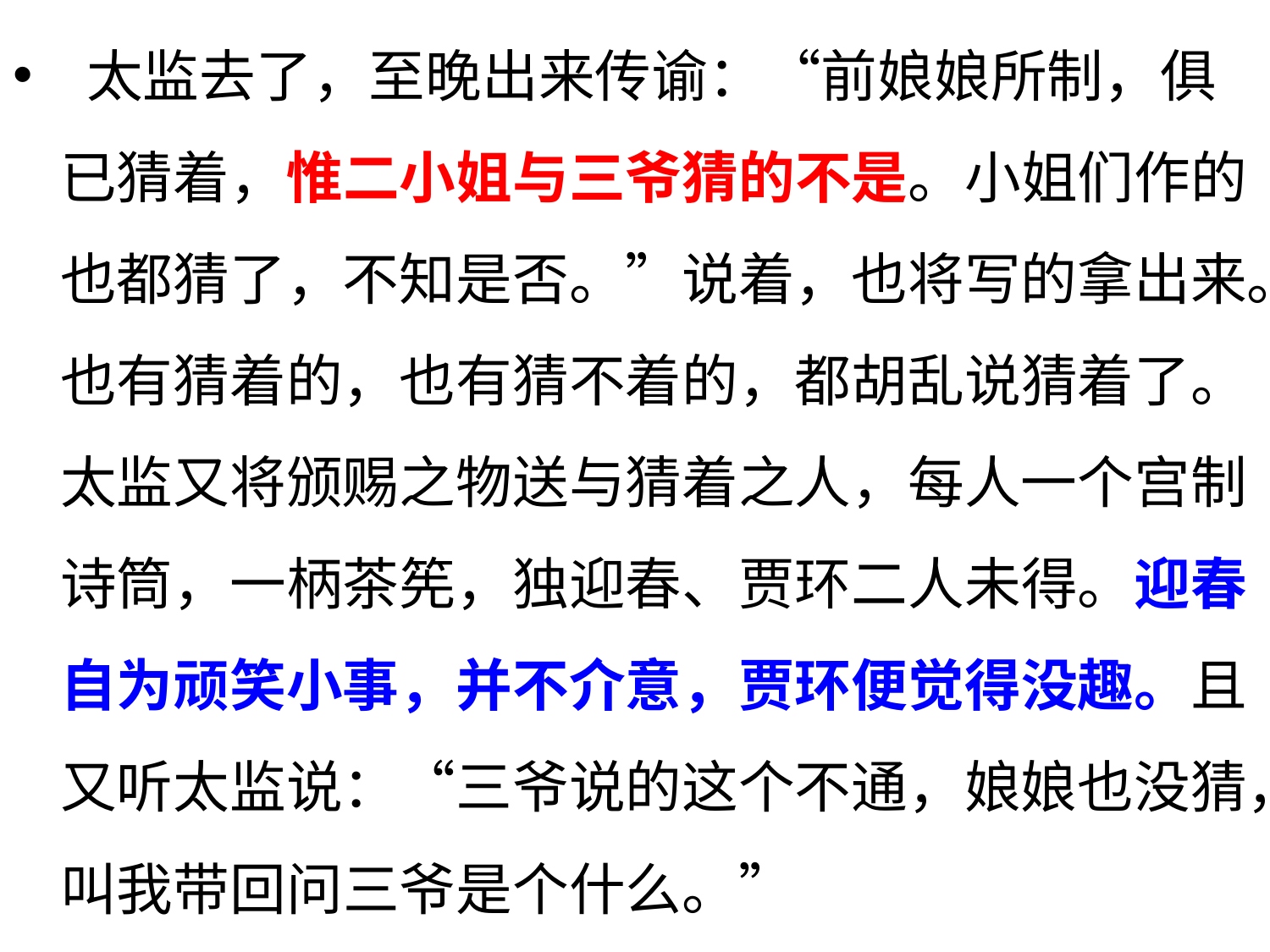

太监去了，至晚出来传谕：“前娘娘所制，俱已猜着，惟二小姐与三爷猜的不是。小姐们作的也都猜了，不知是否。”说着，也将写的拿出来。也有猜着的，也有猜不着的，都胡乱说猜着了。太监又将颁赐之物送与猜着之人，每人一个宫制诗筒，一柄茶筅，独迎春、贾环二人未得。迎春自为顽笑小事，并不介意，贾环便觉得没趣。且又听太监说：“三爷说的这个不通，娘娘也没猜，叫我带回问三爷是个什么。”